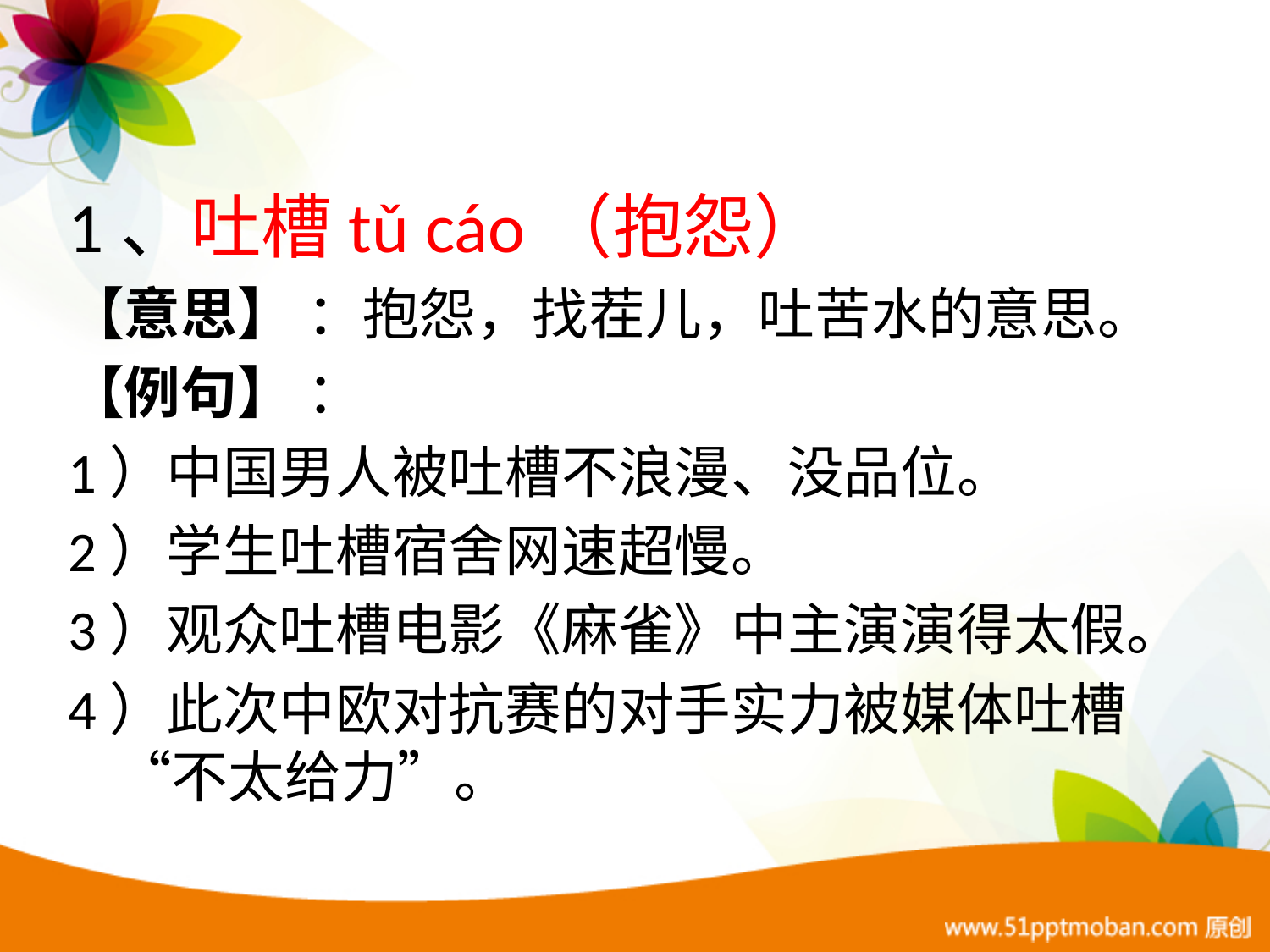

1、吐槽tǔ cáo（抱怨）
【意思】 ：抱怨，找茬儿，吐苦水的意思。
【例句】 ：
1）中国男人被吐槽不浪漫、没品位。
2）学生吐槽宿舍网速超慢。
3）观众吐槽电影《麻雀》中主演演得太假。
4）此次中欧对抗赛的对手实力被媒体吐槽 “不太给力”。